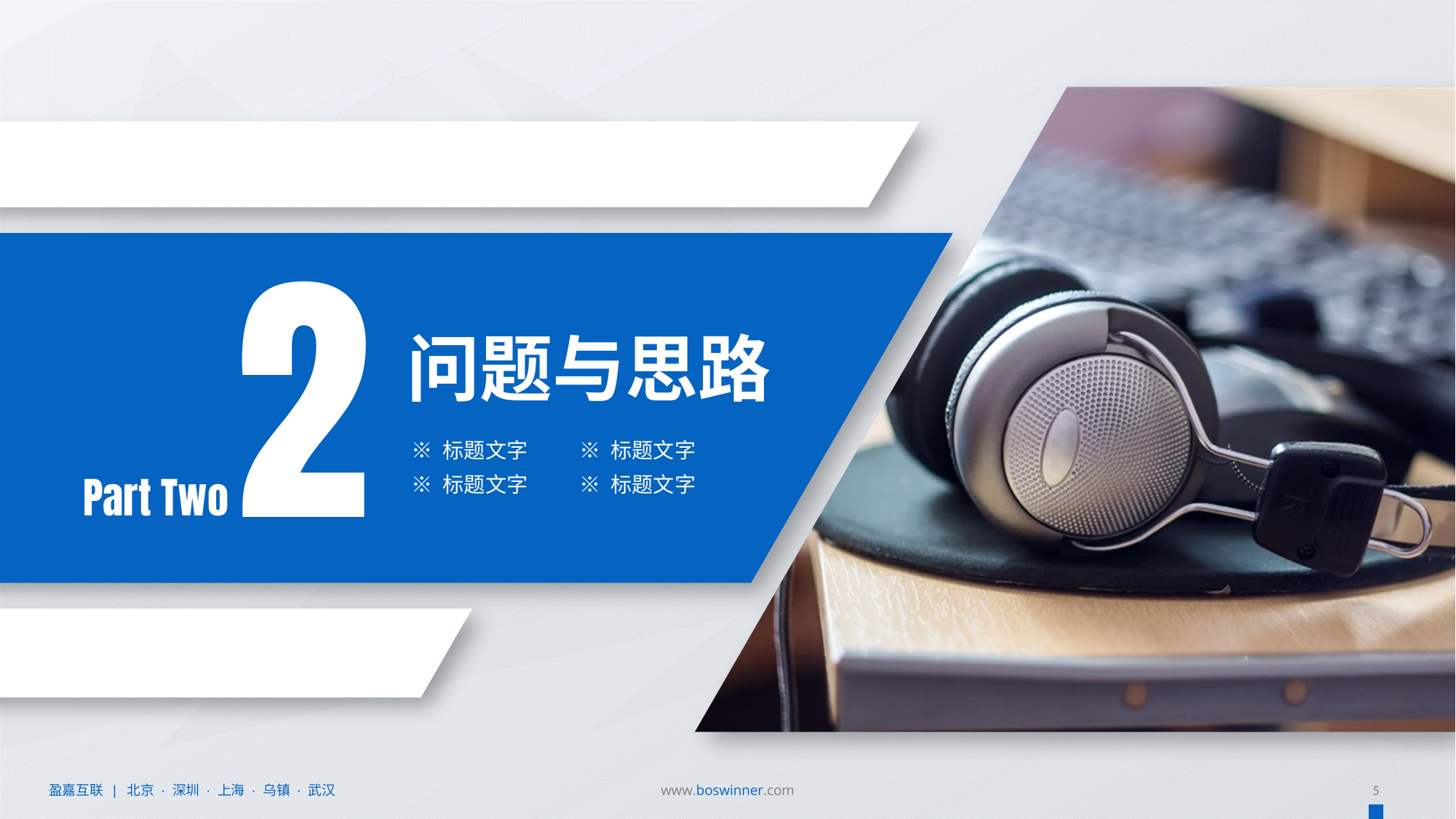

2
问题与思路
※ 标题文字
※ 标题文字
※ 标题文字
※ 标题文字
Part Two